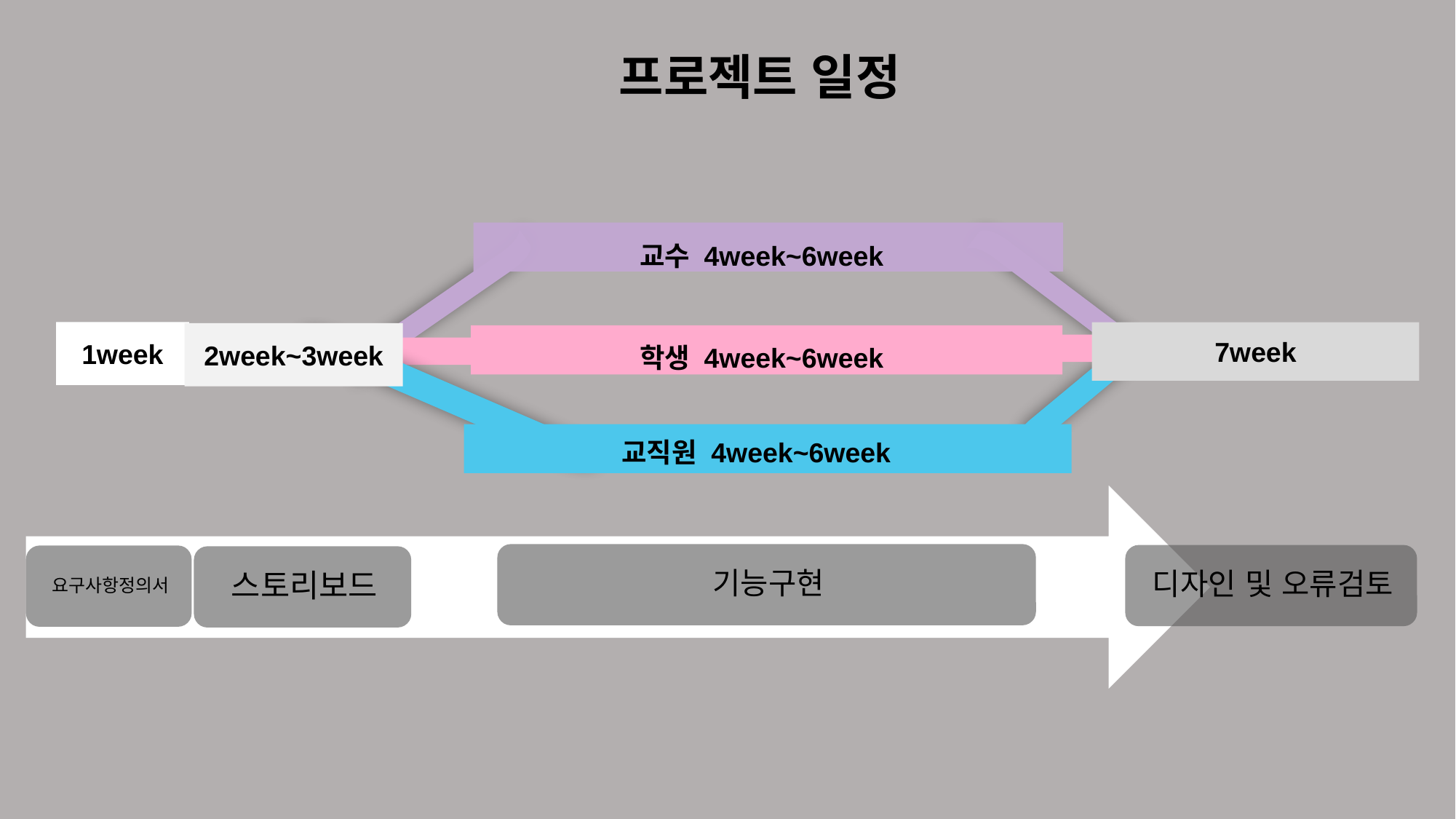

프로젝트 일정
교수 4week~6week

학생 4week~6week
1week
7week

교직원 4week~6week

요구사항정의서
기능구현
디자인 및 오류검토
스토리보드
2week~3week